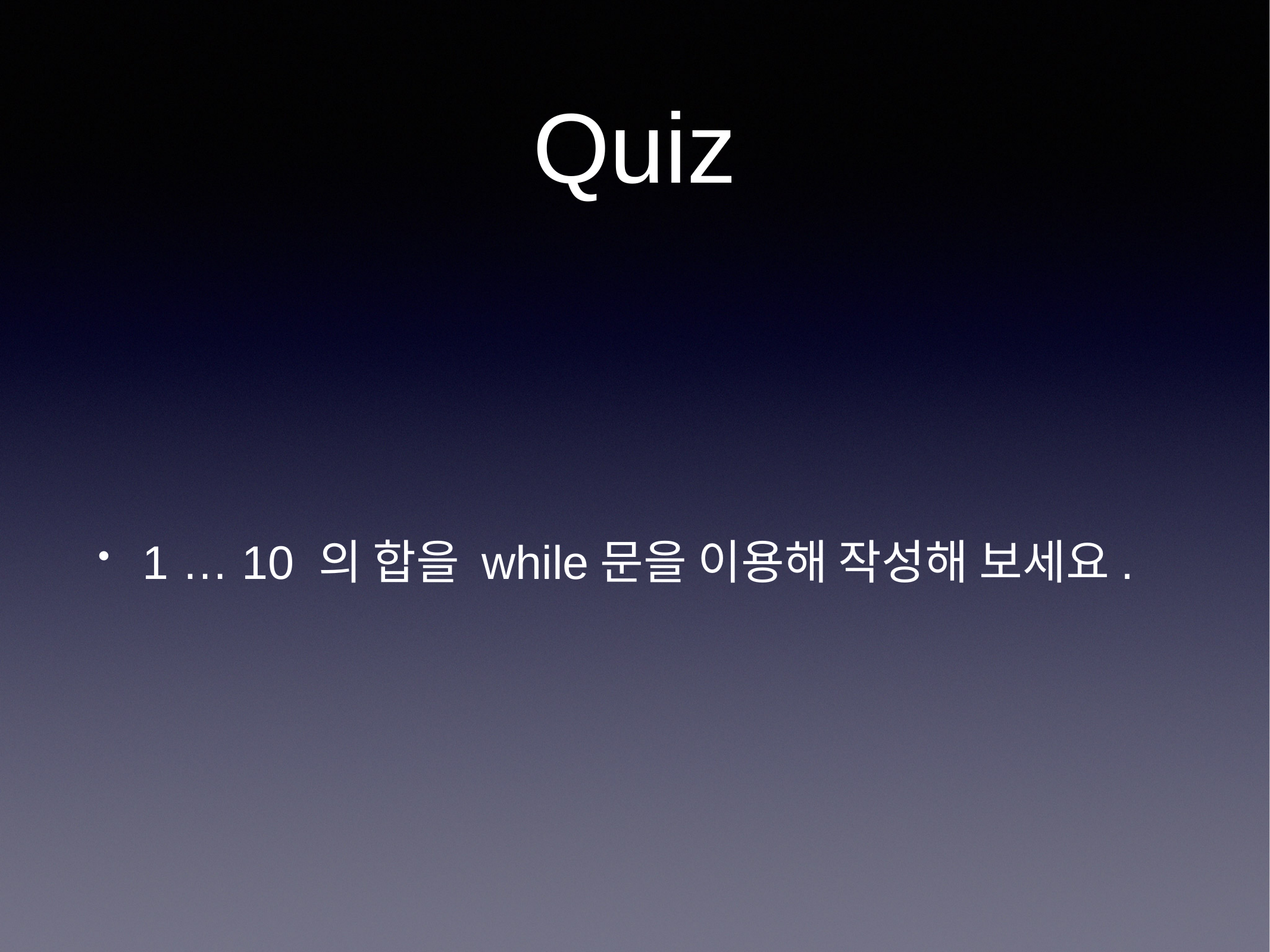

# Quiz
1 … 10 의 합을 while문을 이용해 작성해 보세요.